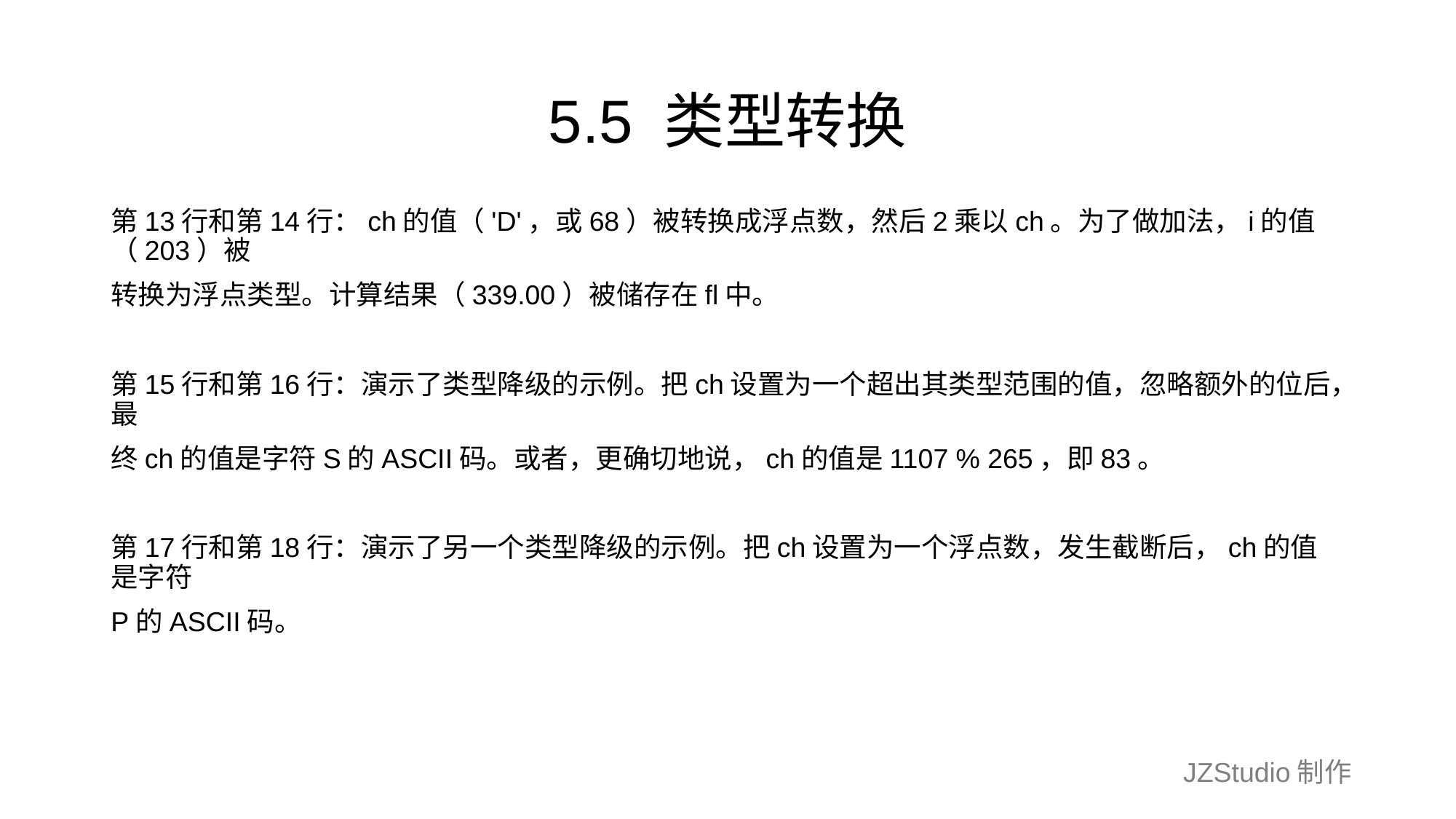

# 5.5 类型转换
第13行和第14行：ch的值（'D'，或68）被转换成浮点数，然后2乘以ch。为了做加法，i的值（203）被
转换为浮点类型。计算结果（339.00）被储存在fl中。

第15行和第16行：演示了类型降级的示例。把ch设置为一个超出其类型范围的值，忽略额外的位后，最
终ch的值是字符S的ASCII码。或者，更确切地说，ch的值是1107 % 265，即83。

第17行和第18行：演示了另一个类型降级的示例。把ch设置为一个浮点数，发生截断后，ch的值是字符
P的ASCII码。